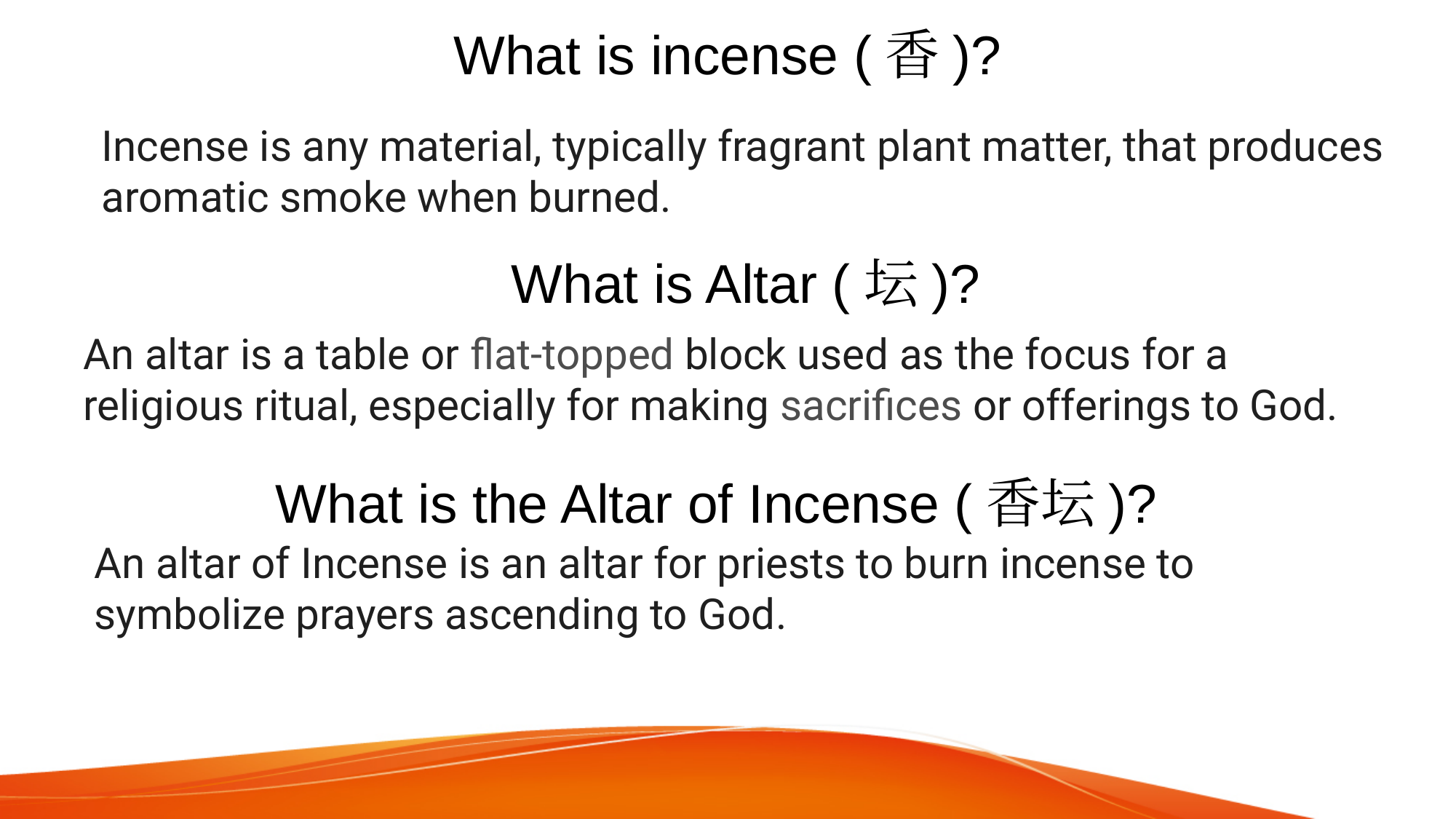

# What is incense (香)?
Incense is any material, typically fragrant plant matter, that produces aromatic smoke when burned.
What is Altar (坛)?
An altar is a table or flat-topped block used as the focus for a religious ritual, especially for making sacrifices or offerings to God.
What is the Altar of Incense (香坛)?
An altar of Incense is an altar for priests to burn incense to symbolize prayers ascending to God.